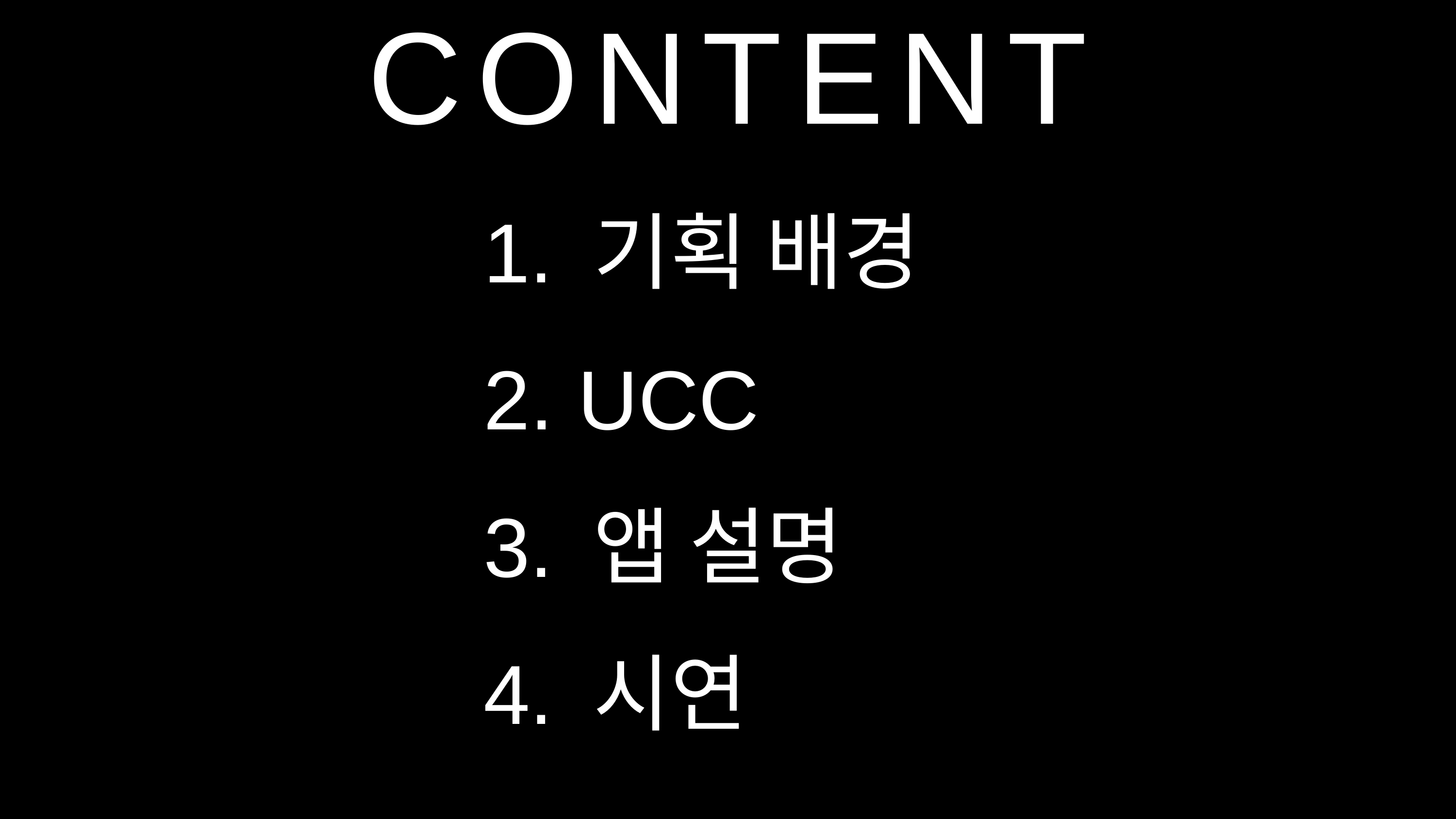

CONTENT
 기획 배경
 UCC
 앱 설명
 시연